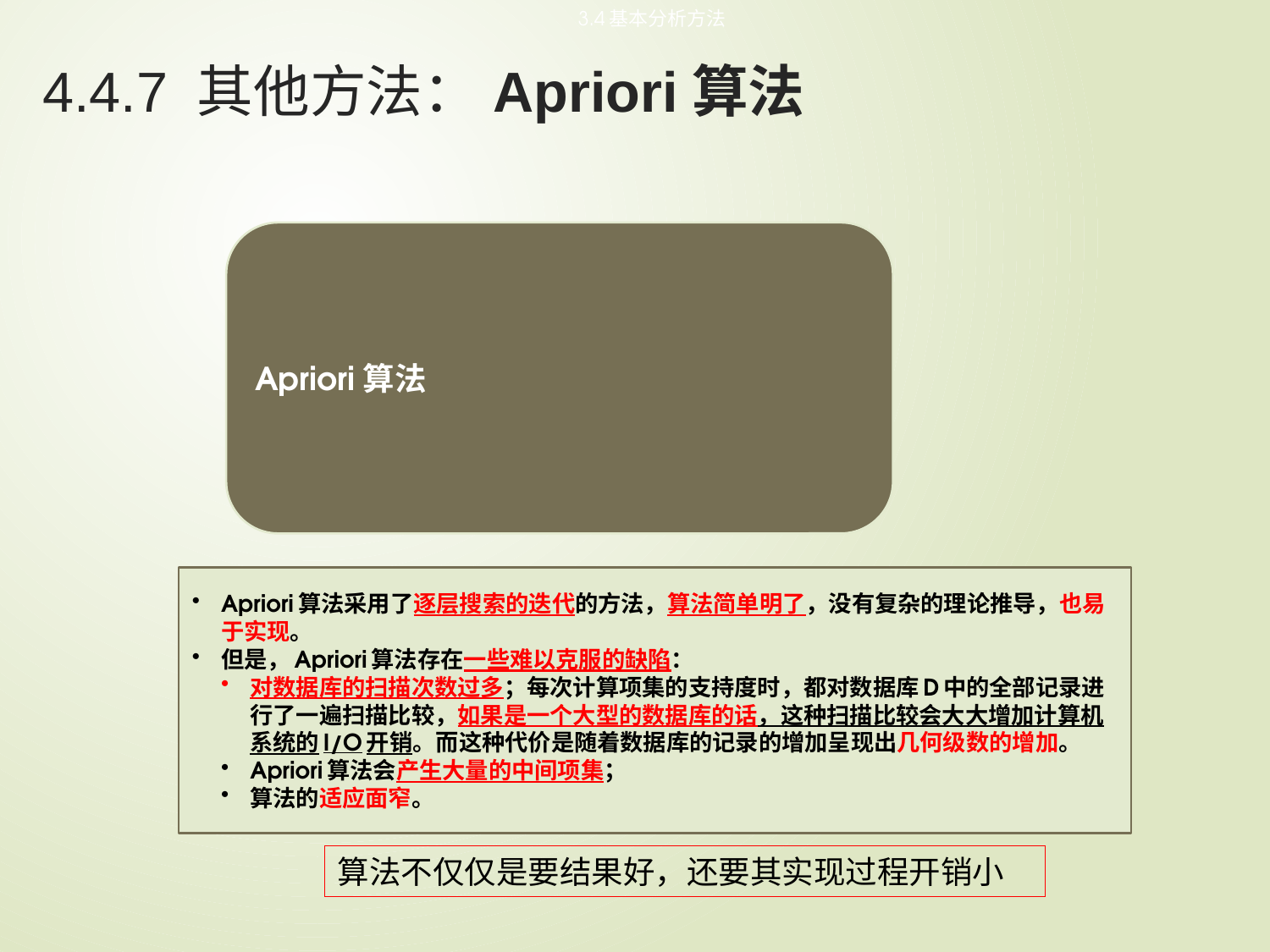

3.4基本分析方法
# 4.4.7 其他方法：Apriori算法
Apriori算法
Apriori算法采用了逐层搜索的迭代的方法，算法简单明了，没有复杂的理论推导，也易于实现。
但是，Apriori算法存在一些难以克服的缺陷：
对数据库的扫描次数过多；每次计算项集的支持度时，都对数据库D中的全部记录进行了一遍扫描比较，如果是一个大型的数据库的话，这种扫描比较会大大增加计算机系统的I/O开销。而这种代价是随着数据库的记录的增加呈现出几何级数的增加。
算法的适应面窄。
Apriori算法会产生大量的中间项集；
算法不仅仅是要结果好，还要其实现过程开销小